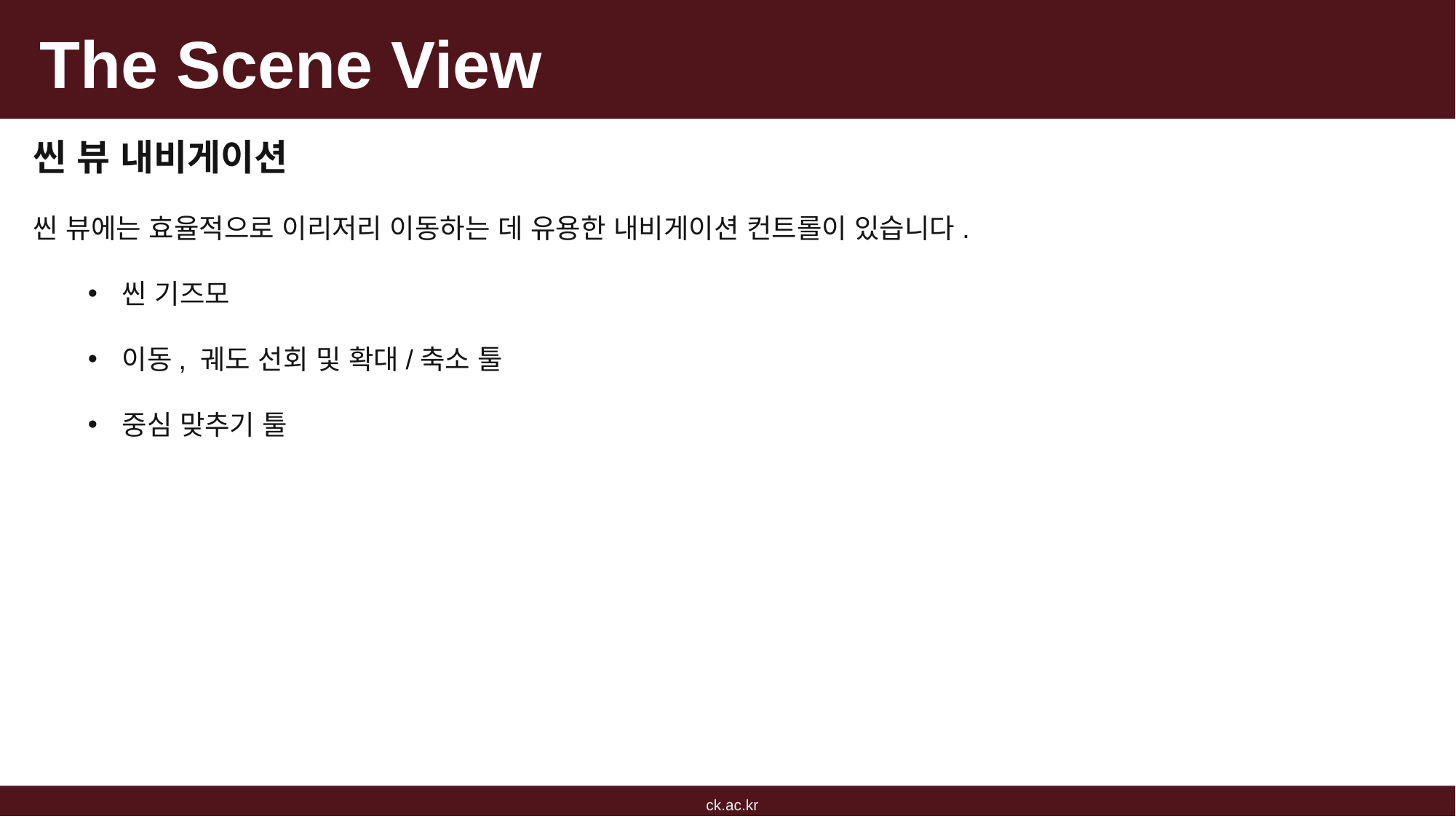

# The Scene View
씬 뷰 내비게이션

씬 뷰에는 효율적으로 이리저리 이동하는 데 유용한 내비게이션 컨트롤이 있습니다.

씬 기즈모

이동, 궤도 선회 및 확대/축소 툴

중심 맞추기 툴
ck.ac.kr